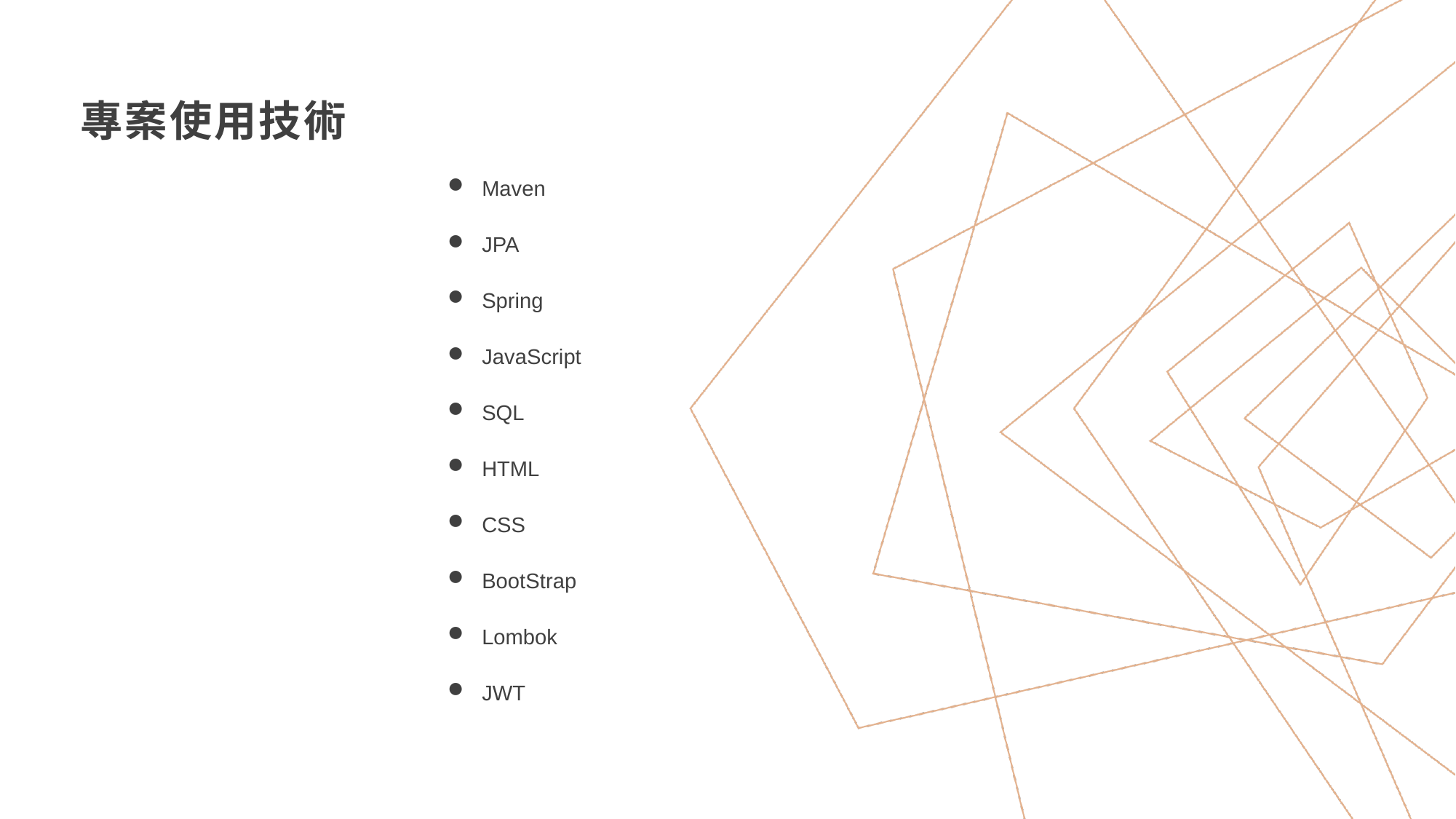

# 專案使用技術
Maven
JPA
Spring
JavaScript
SQL
HTML
CSS
BootStrap
Lombok
JWT